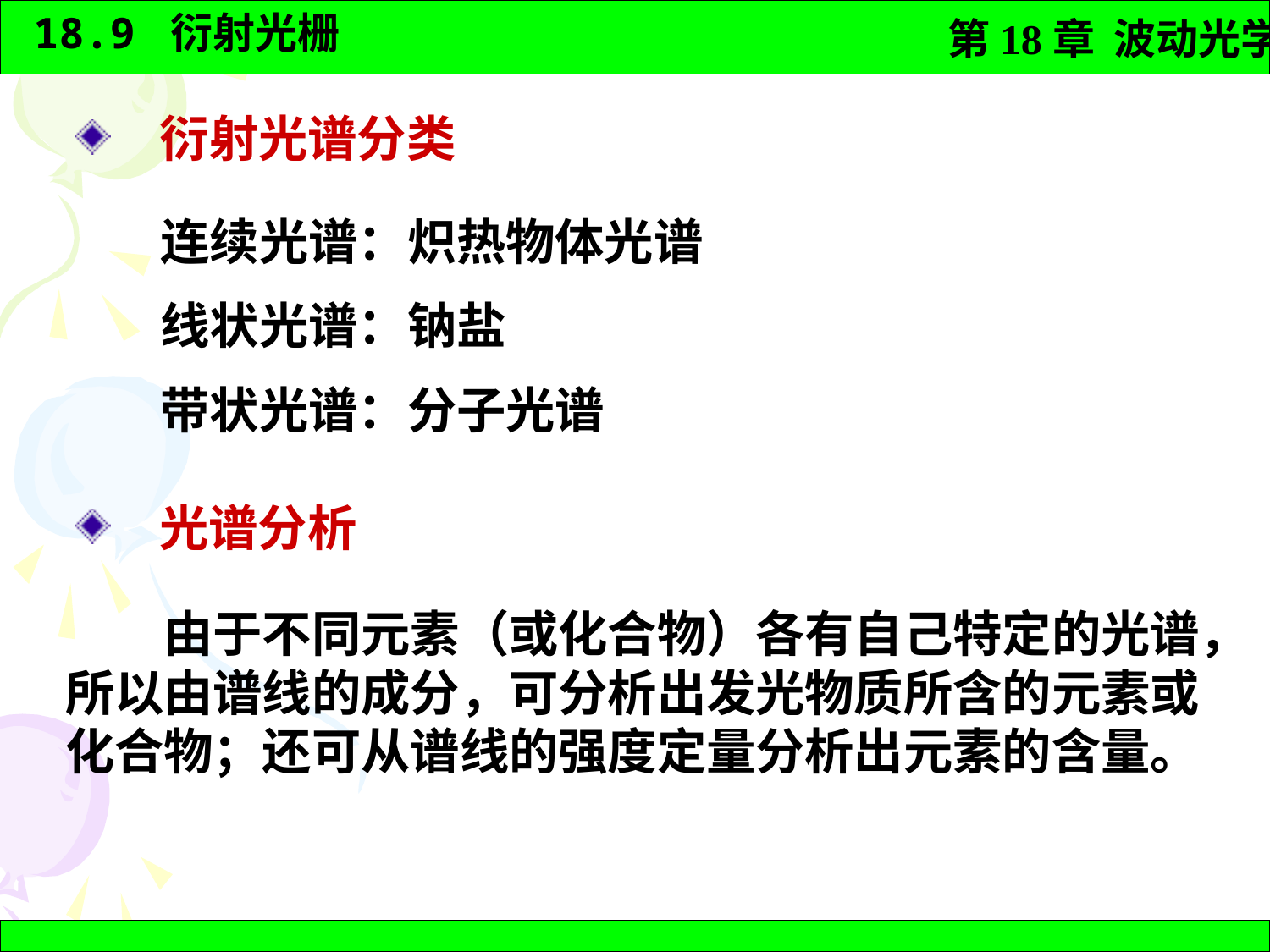

衍射光谱分类
连续光谱：炽热物体光谱
线状光谱：钠盐
带状光谱：分子光谱
　光谱分析
　　由于不同元素（或化合物）各有自己特定的光谱，所以由谱线的成分，可分析出发光物质所含的元素或化合物；还可从谱线的强度定量分析出元素的含量。